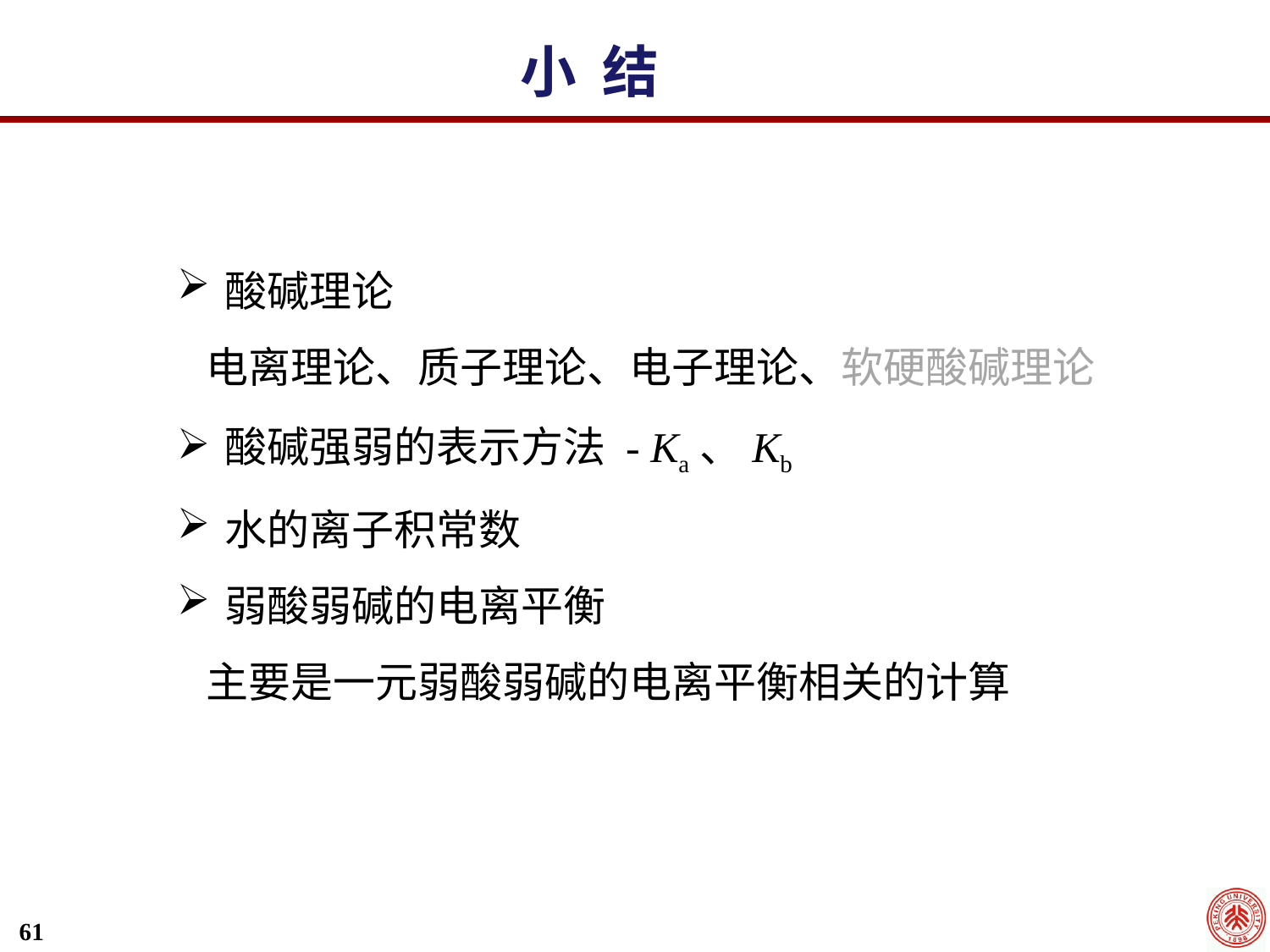

小  结

酸碱理论
  电离理论、质子理论、电子理论、软硬酸碱理论
酸碱强弱的表示方法 - Ka、Kb
水的离子积常数
弱酸弱碱的电离平衡
  主要是一元弱酸弱碱的电离平衡相关的计算
61